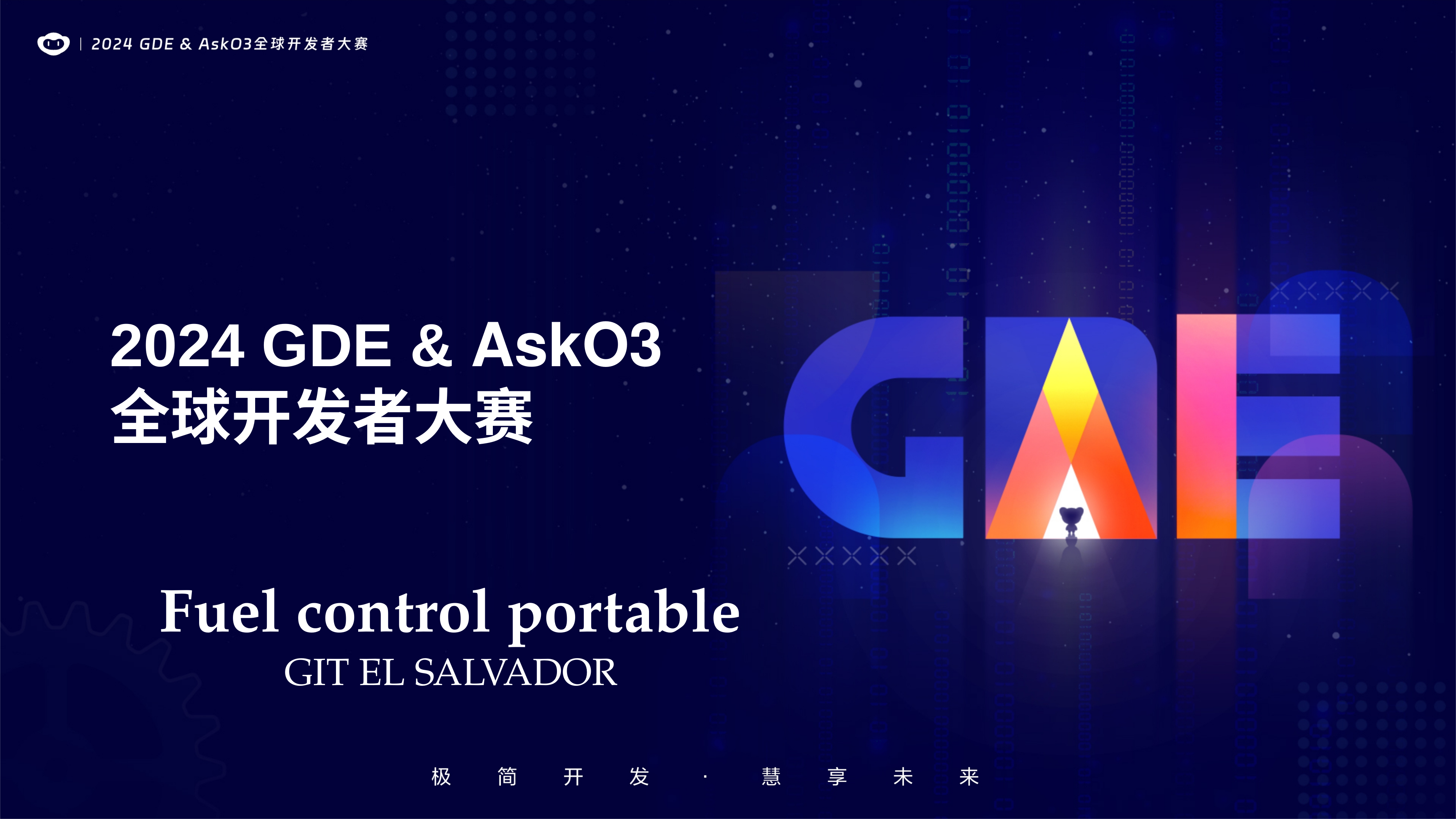

2024 GDE & AskO3
全球开发者大赛
Fuel control portable
GIT EL SALVADOR